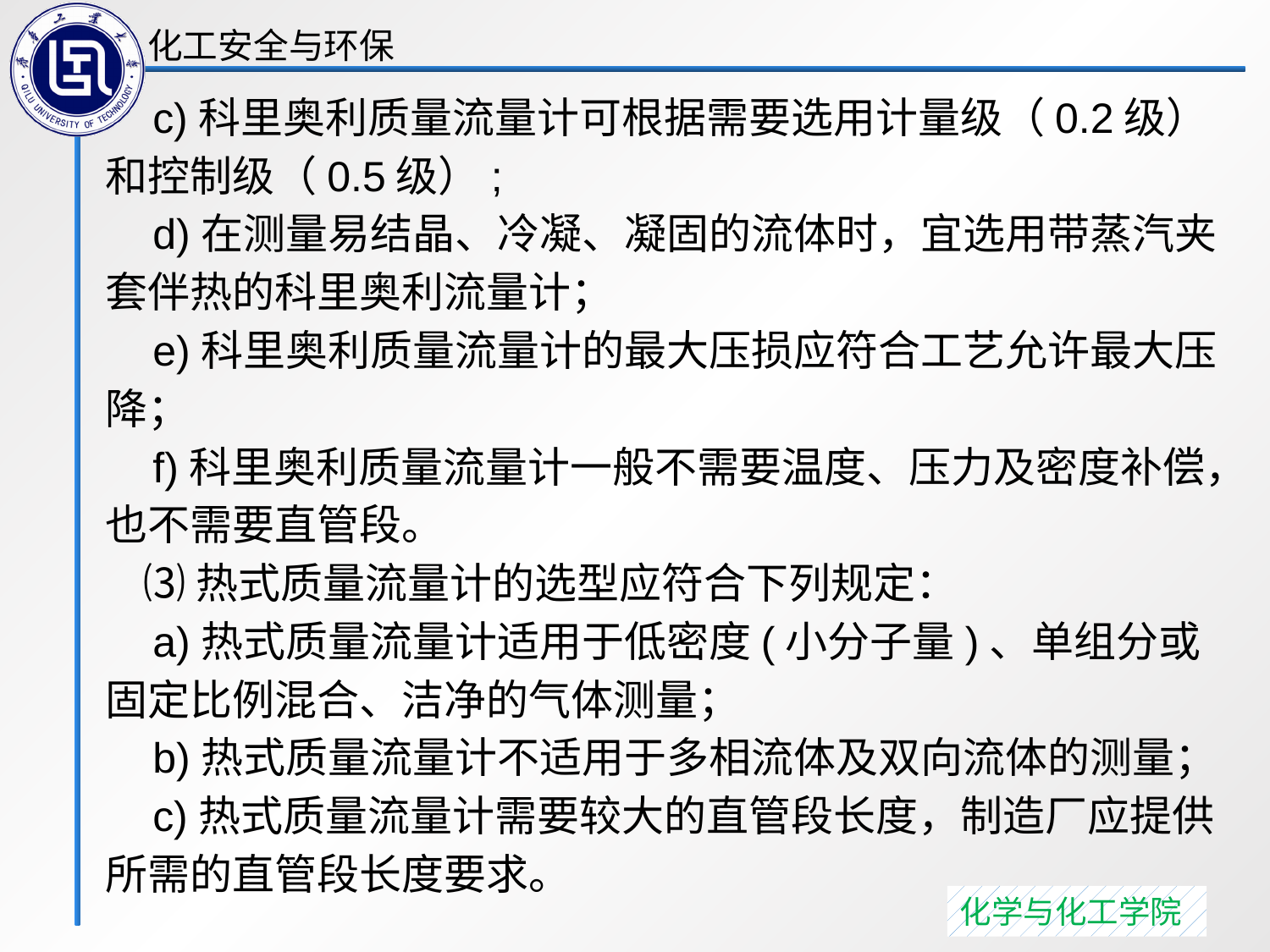

c)科里奥利质量流量计可根据需要选用计量级（0.2级）和控制级（0.5级）;
    d)在测量易结晶、冷凝、凝固的流体时，宜选用带蒸汽夹套伴热的科里奥利流量计；
    e)科里奥利质量流量计的最大压损应符合工艺允许最大压降；
    f)科里奥利质量流量计一般不需要温度、压力及密度补偿，也不需要直管段。
    ⑶热式质量流量计的选型应符合下列规定：
    a)热式质量流量计适用于低密度(小分子量)、单组分或固定比例混合、洁净的气体测量；
    b)热式质量流量计不适用于多相流体及双向流体的测量；
    c)热式质量流量计需要较大的直管段长度，制造厂应提供所需的直管段长度要求。